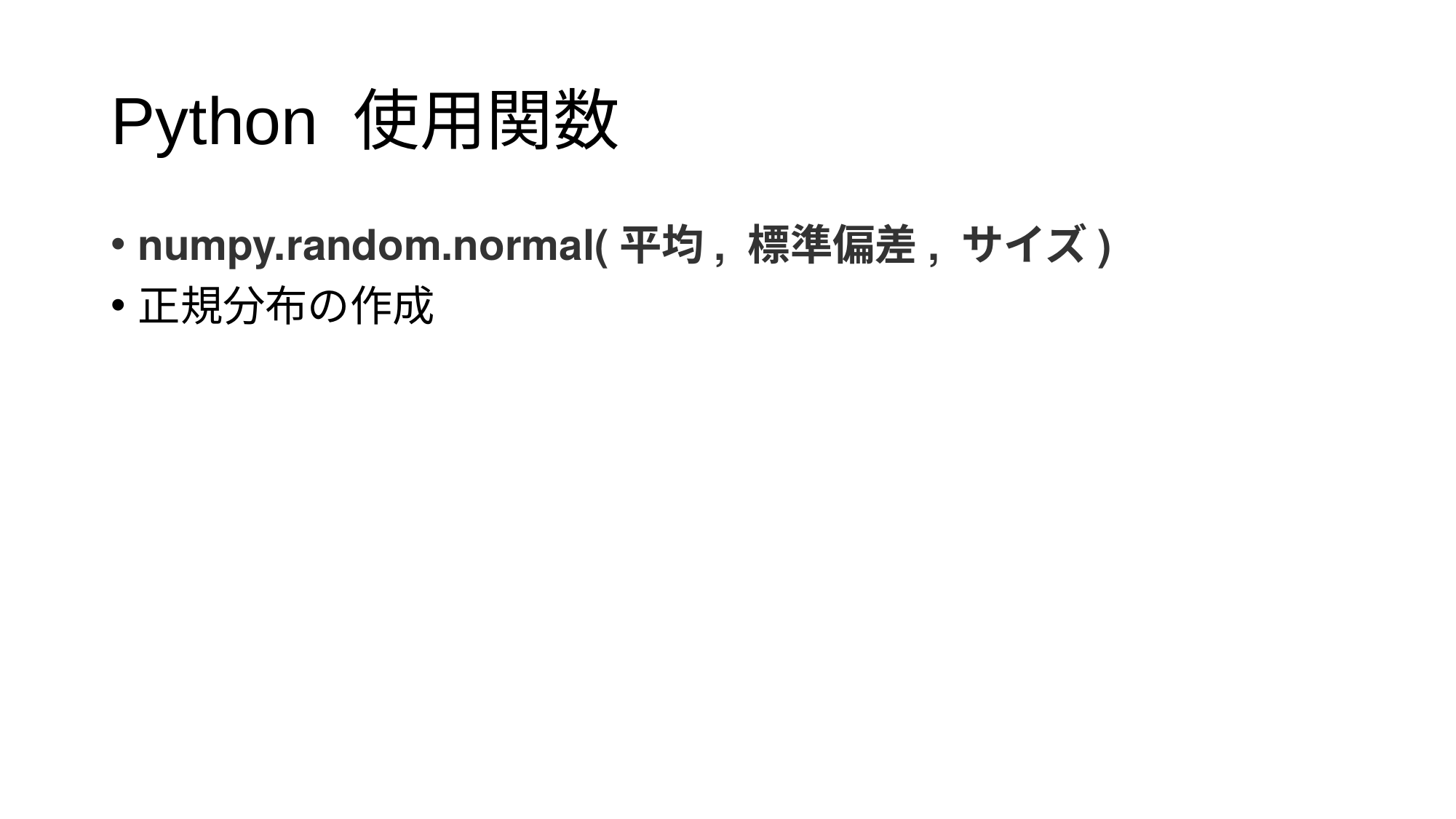

# Python 使用関数
numpy.random.normal(平均, 標準偏差, サイズ)
正規分布の作成